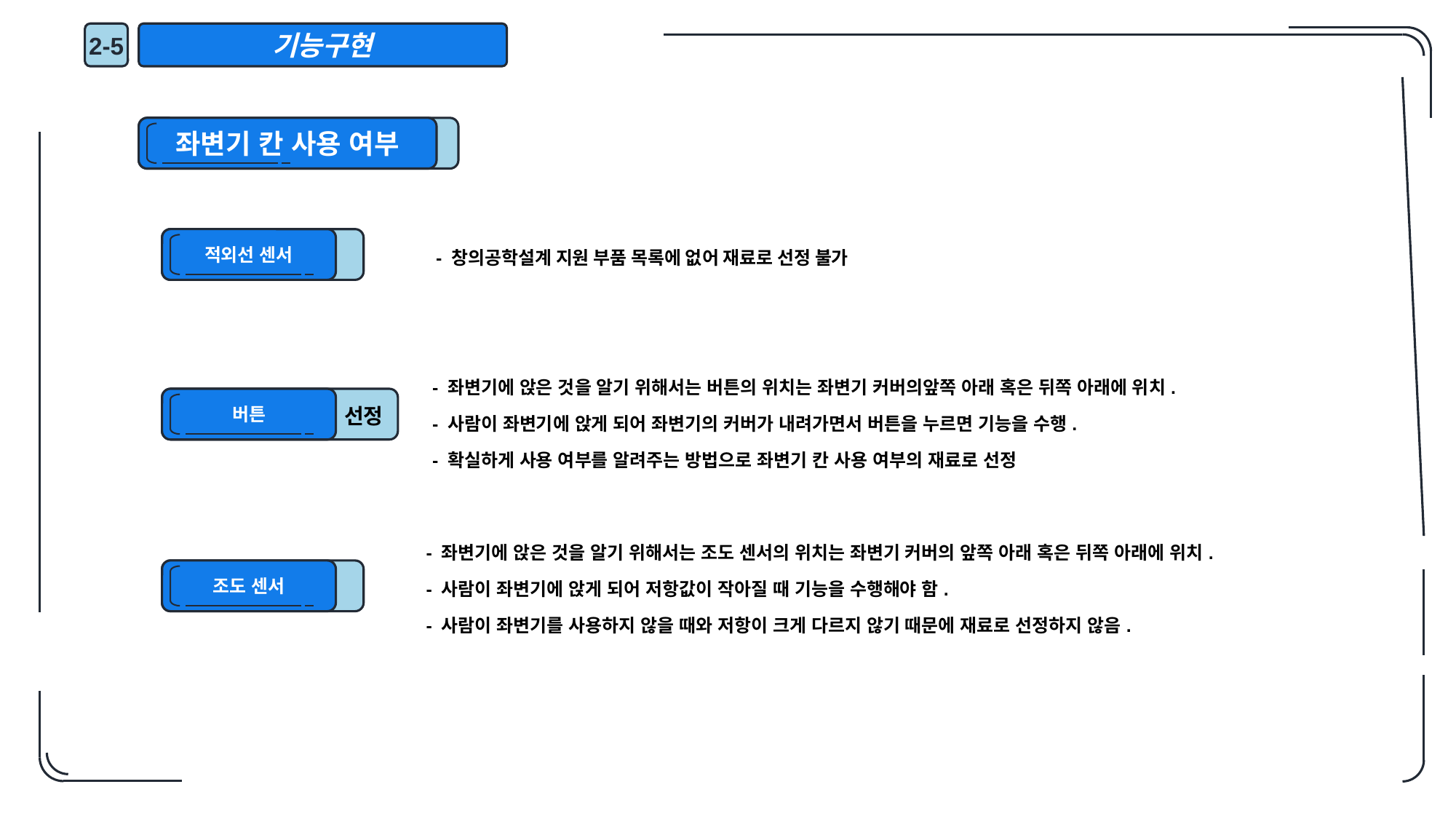

2-5
기능구현

좌변기 칸 사용 여부

- 창의공학설계 지원 부품 목록에 없어 재료로 선정 불가
적외선 센서

- 좌변기에 앉은 것을 알기 위해서는 버튼의 위치는 좌변기 커버의앞쪽 아래 혹은 뒤쪽 아래에 위치.
- 사람이 좌변기에 앉게 되어 좌변기의 커버가 내려가면서 버튼을 누르면 기능을 수행.
- 확실하게 사용 여부를 알려주는 방법으로 좌변기 칸 사용 여부의 재료로 선정

버튼
선정

- 좌변기에 앉은 것을 알기 위해서는 조도 센서의 위치는 좌변기 커버의 앞쪽 아래 혹은 뒤쪽 아래에 위치.
- 사람이 좌변기에 앉게 되어 저항값이 작아질 때 기능을 수행해야 함.
- 사람이 좌변기를 사용하지 않을 때와 저항이 크게 다르지 않기 때문에 재료로 선정하지 않음.
조도 센서